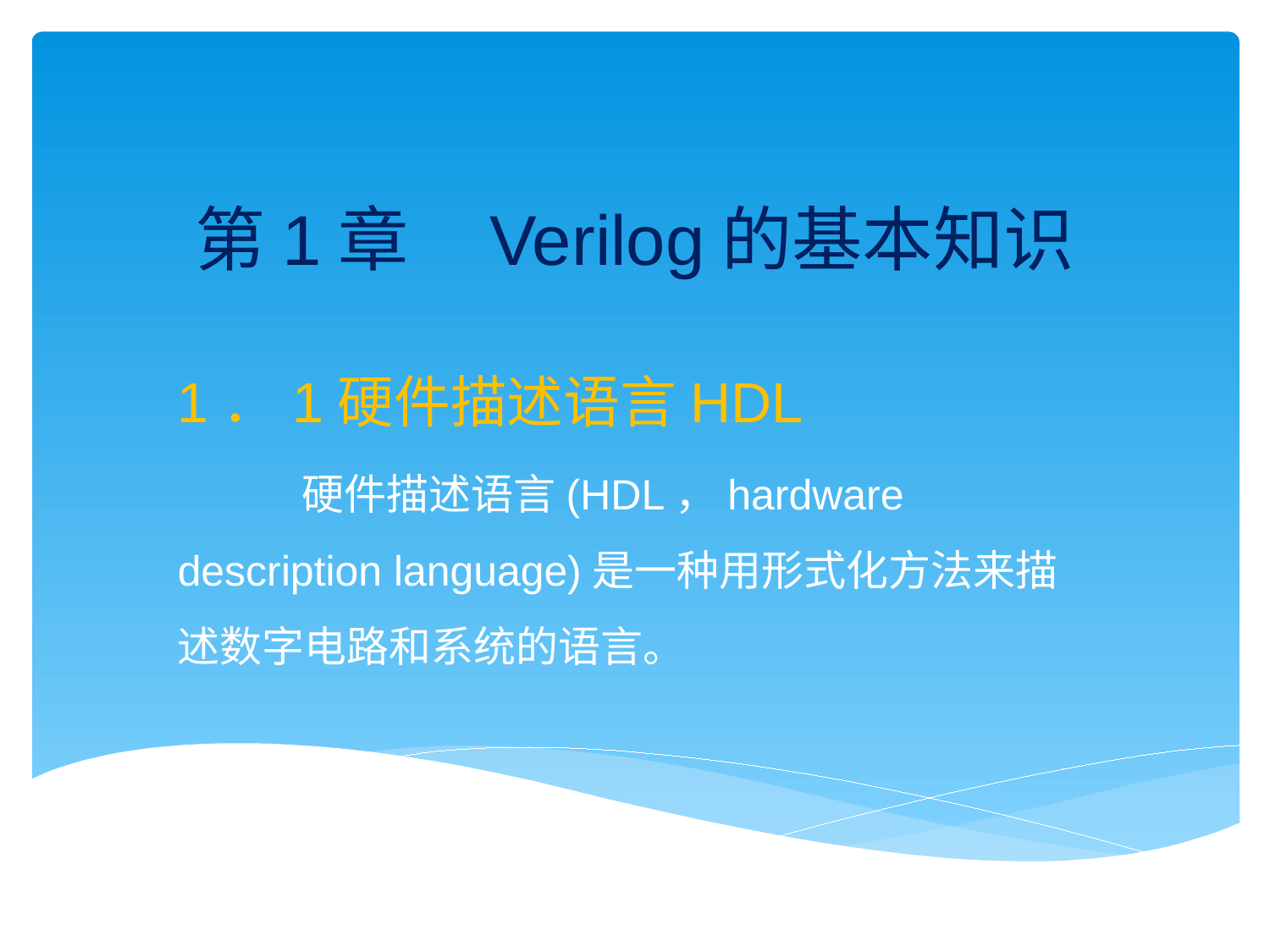

# 第1章    Verilog的基本知识
1．1硬件描述语言HDL
            硬件描述语言(HDL，hardware description language)是一种用形式化方法来描述数字电路和系统的语言。